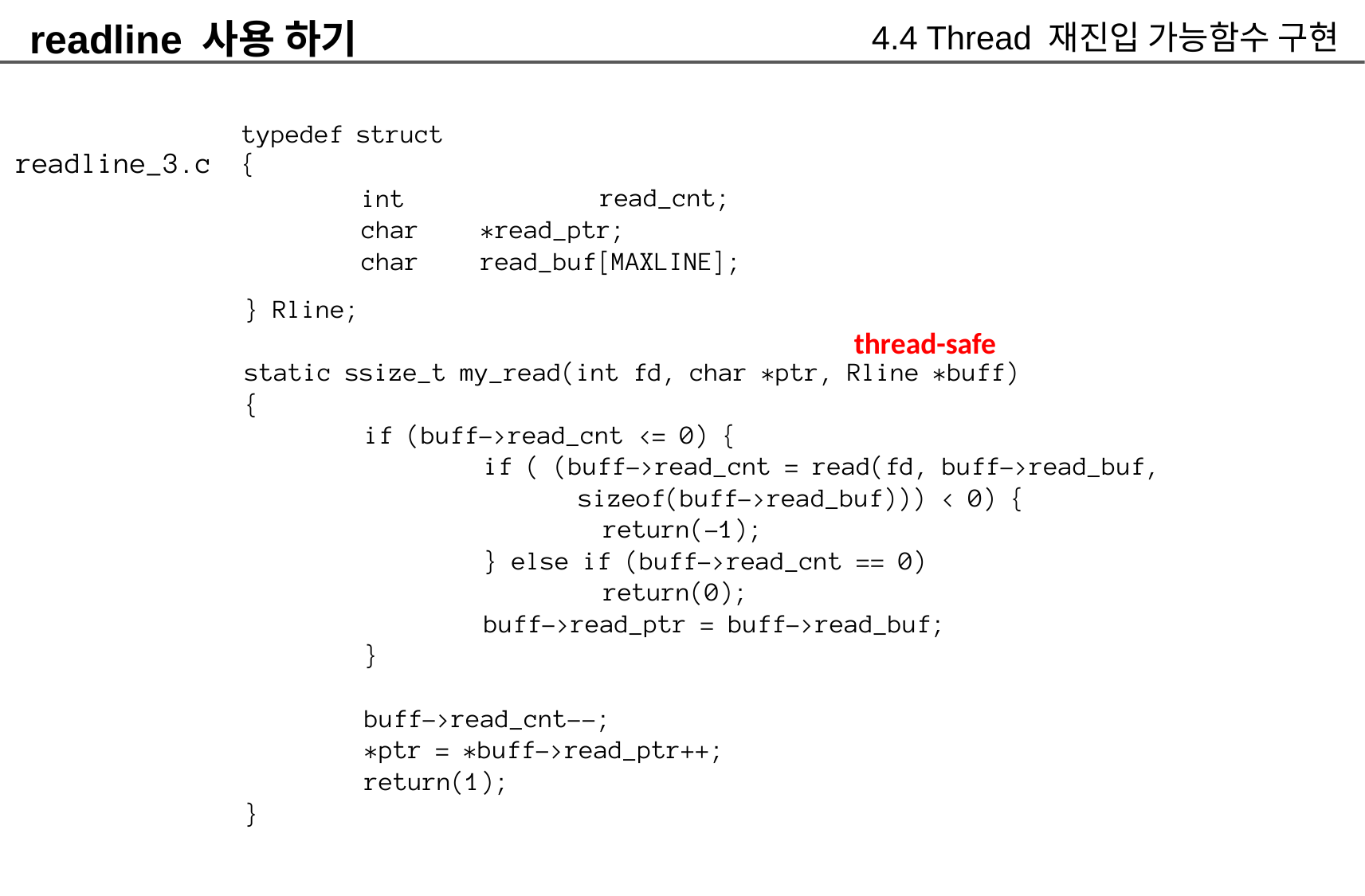

readline 사용 하기

	typedef  struct
4.4 Thread 재진입 가능함수 구현

readline_3.c
{
int
char
char
	read_cnt;
*read_ptr;
read_buf[MAXLINE];
}  Rline;

static  ssize_t  my_read(int  fd,  char  *ptr,  Rline  *buff)
{
	if  (buff->read_cnt  <=  0)  {
		if  (  (buff->read_cnt  =  read(fd,  buff->read_buf,
			sizeof(buff->read_buf)))  <  0)  {
				return(-1);
		}  else  if  (buff->read_cnt  ==  0)
				return(0);
		buff->read_ptr  =  buff->read_buf;
	}

	buff->read_cnt--;
	*ptr  =  *buff->read_ptr++;
	return(1);
}
thread-safe